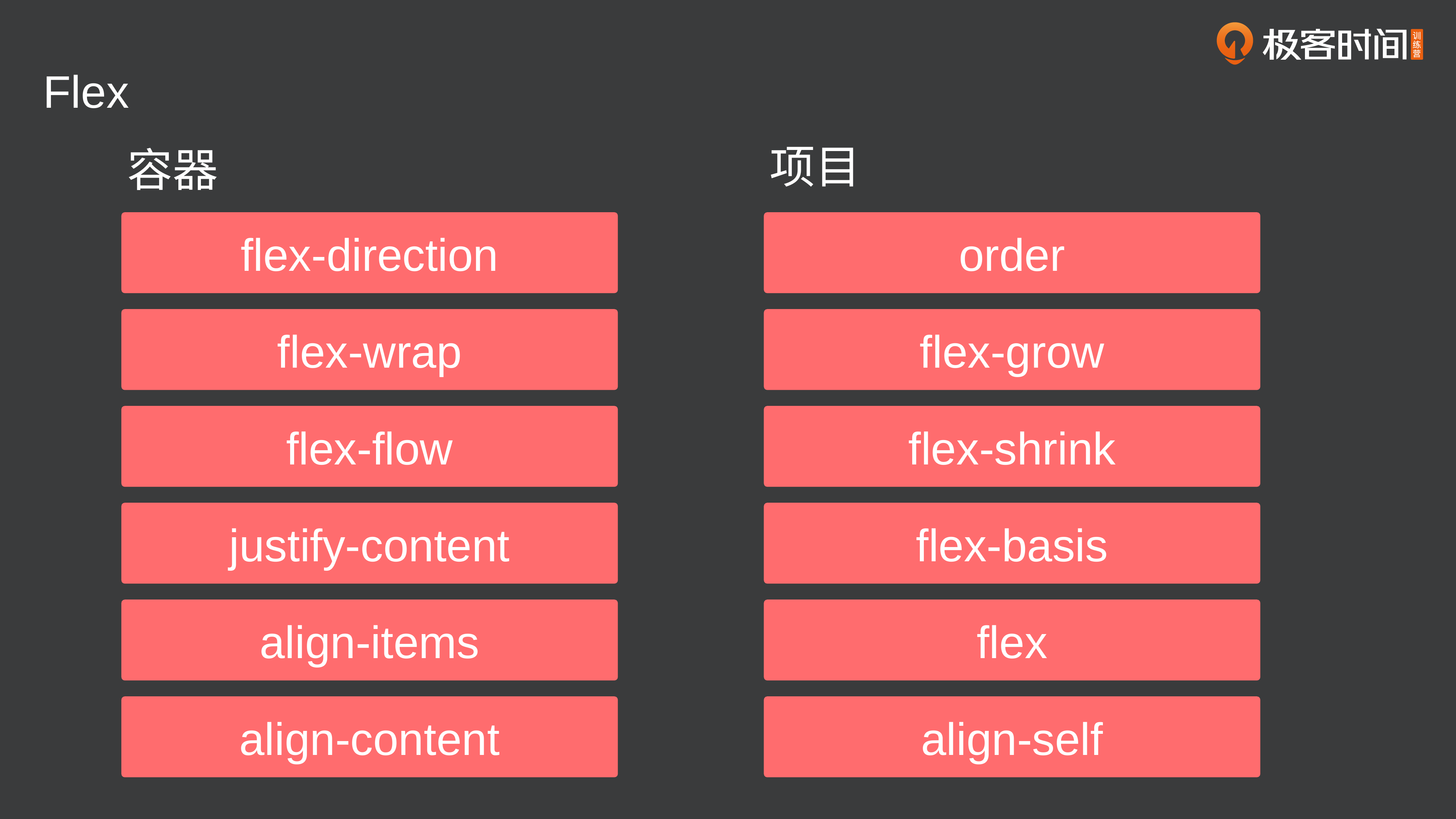

Flex
项目
容器
flex-direction
order
flex-wrap
flex-grow
flex-flow
flex-shrink
justify-content
flex-basis
align-items
flex
align-content
align-self